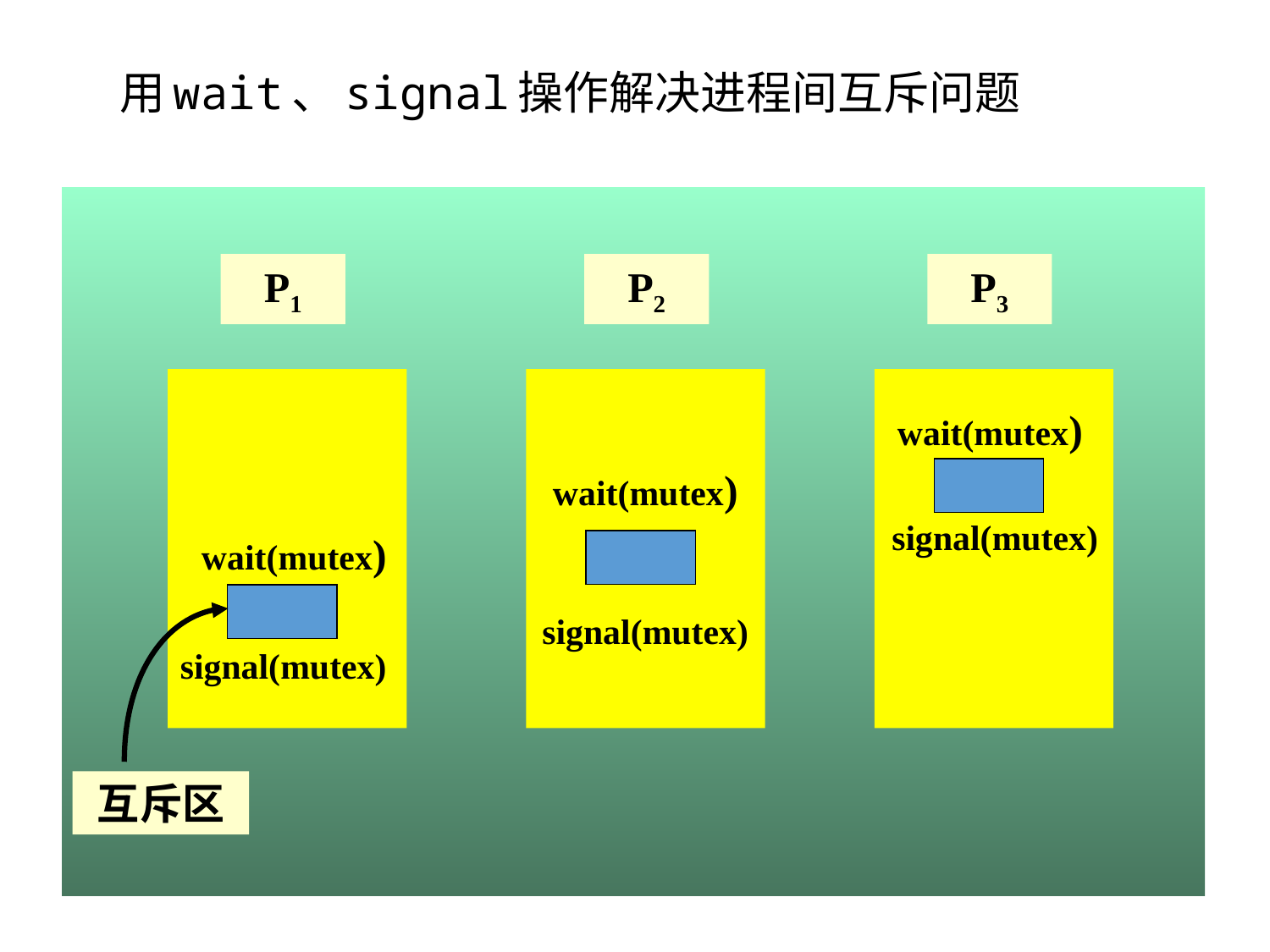

# 用wait、signal操作解决进程间互斥问题

P1
P2
P3

wait(mutex)

signal(mutex)
互斥区
wait(mutex)
wait(mutex)
signal(mutex)
signal(mutex)